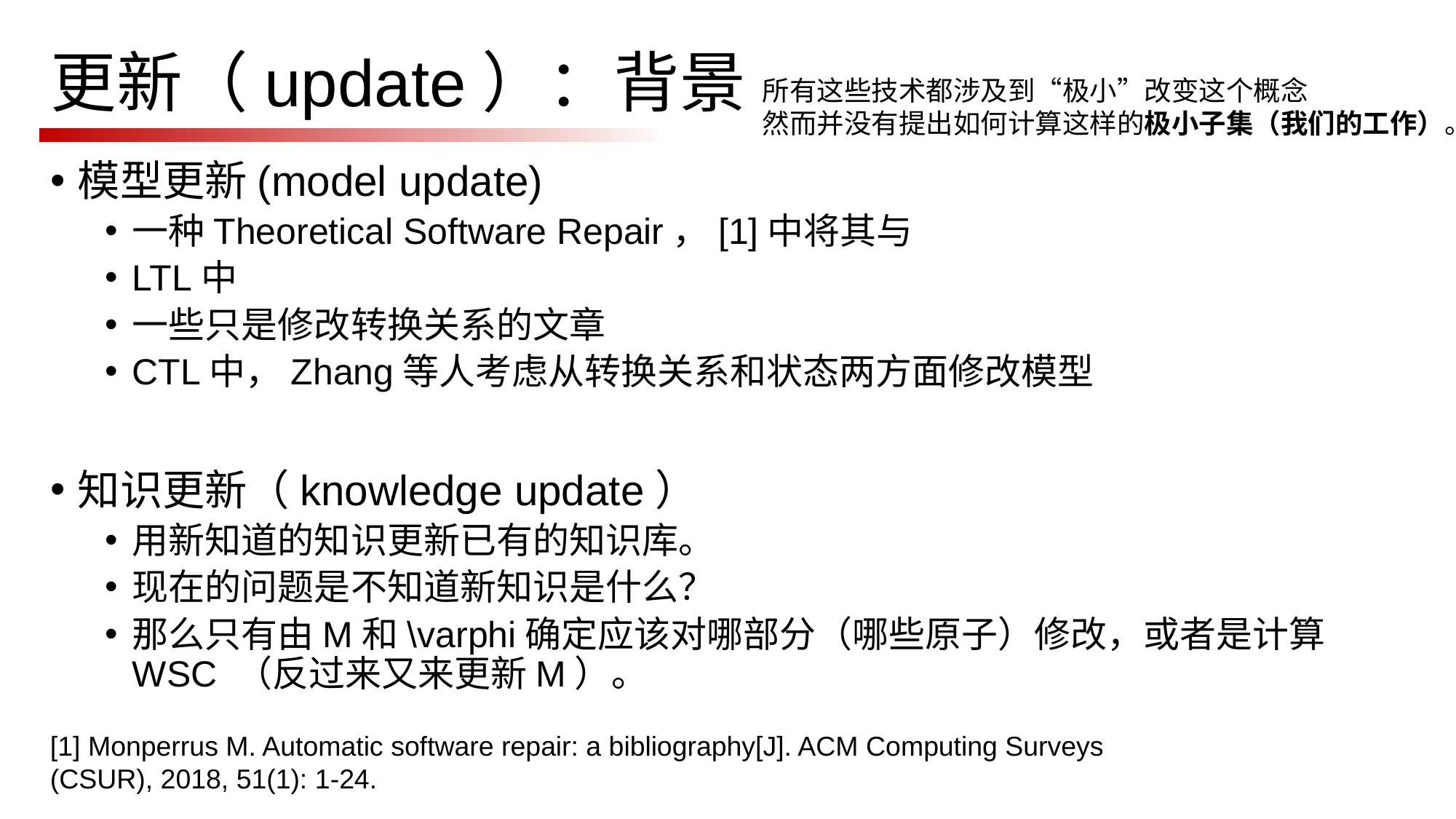

# 更新（update）：背景
所有这些技术都涉及到“极小”改变这个概念
然而并没有提出如何计算这样的极小子集（我们的工作）。
模型更新(model update)
一种Theoretical Software Repair，[1]中将其与
LTL中
一些只是修改转换关系的文章
CTL中，Zhang等人考虑从转换关系和状态两方面修改模型

知识更新（knowledge update）
用新知道的知识更新已有的知识库。
现在的问题是不知道新知识是什么？
那么只有由M和\varphi确定应该对哪部分（哪些原子）修改，或者是计算WSC （反过来又来更新M）。

[1] Monperrus M. Automatic software repair: a bibliography[J]. ACM Computing Surveys (CSUR), 2018, 51(1): 1-24.